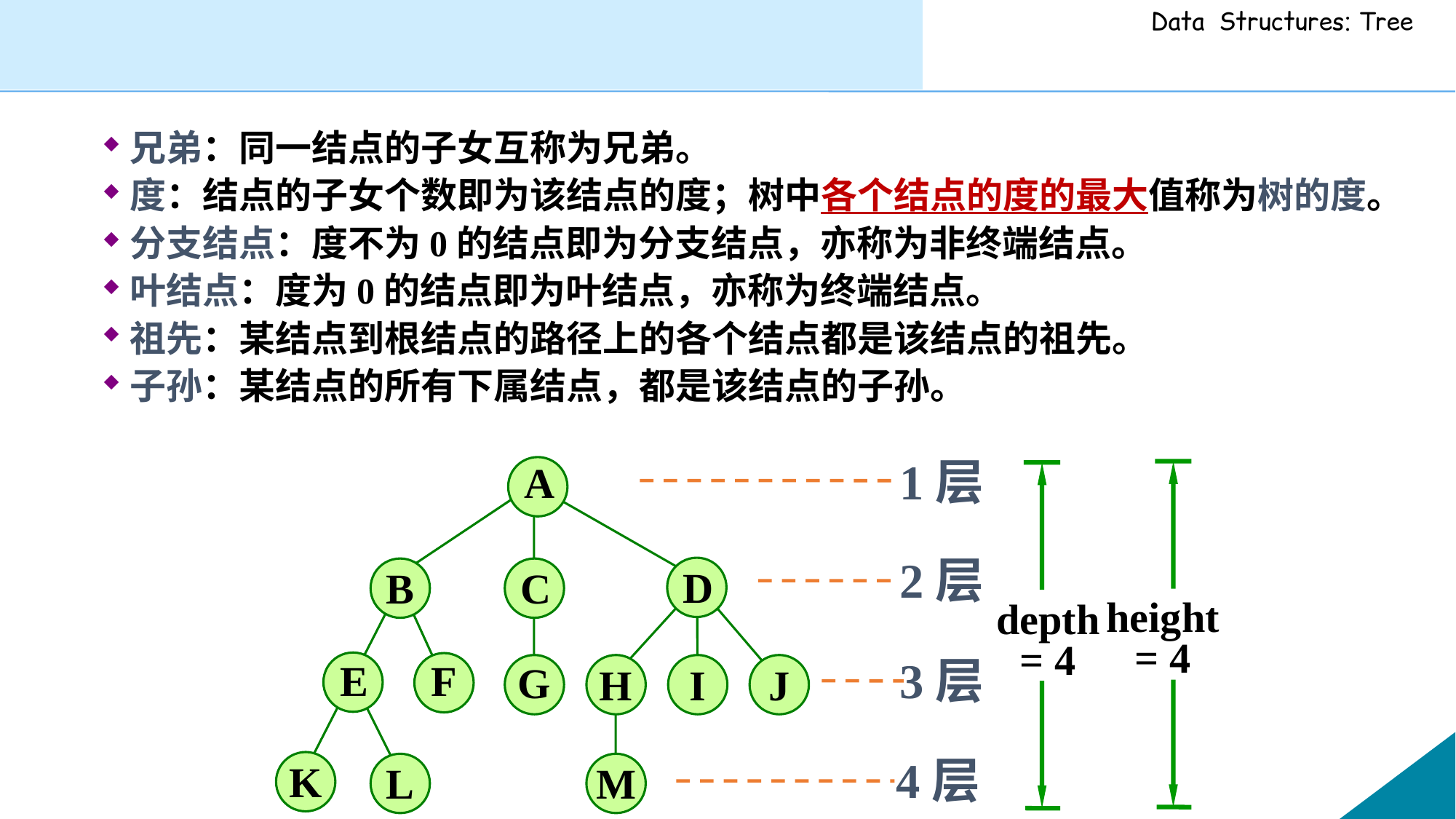

兄弟：同一结点的子女互称为兄弟。
度：结点的子女个数即为该结点的度；树中各个结点的度的最大值称为树的度。
分支结点：度不为0的结点即为分支结点，亦称为非终端结点。
叶结点：度为0的结点即为叶结点，亦称为终端结点。
祖先：某结点到根结点的路径上的各个结点都是该结点的祖先。
子孙：某结点的所有下属结点，都是该结点的子孙。
1层
A

2层
D

B

C

height
= 4
depth
= 4

3层
E

F

G

H

I

J

4层
K

L

M